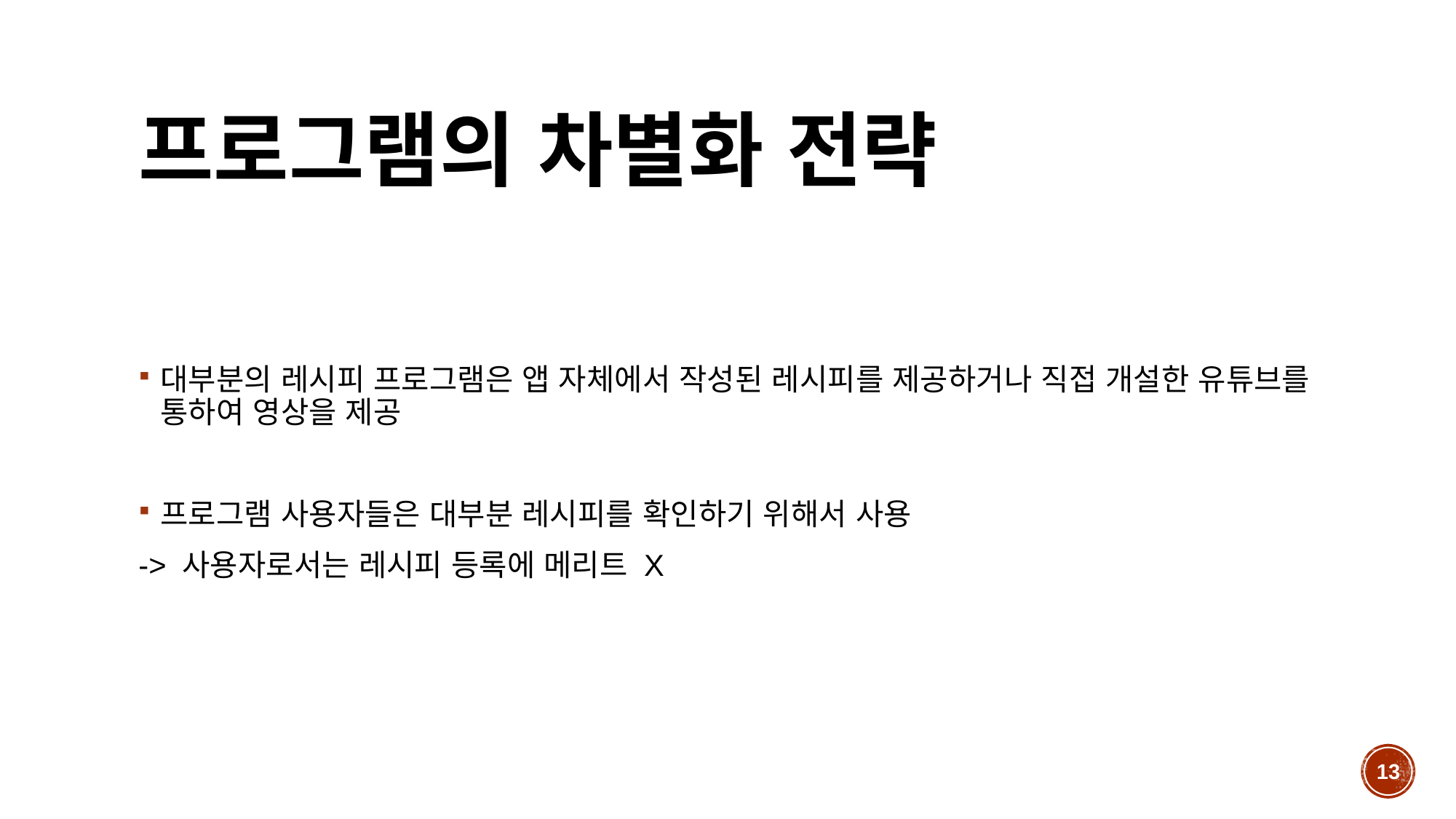

# 프로그램의 차별화 전략

대부분의 레시피 프로그램은 앱 자체에서 작성된 레시피를 제공하거나 직접 개설한 유튜브를 통하여 영상을 제공

프로그램 사용자들은 대부분 레시피를 확인하기 위해서 사용
-> 사용자로서는 레시피 등록에 메리트 X

13